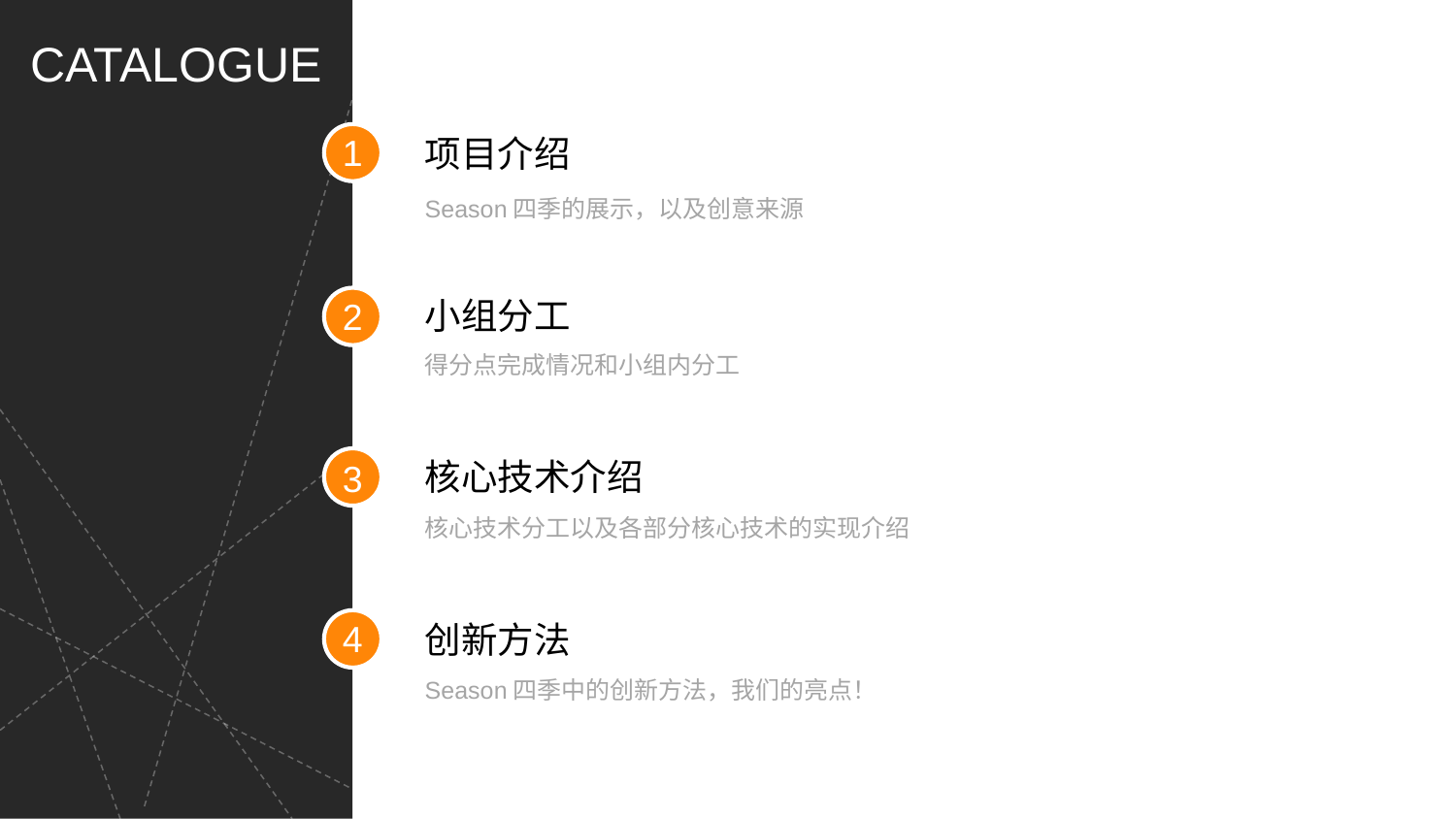

CATALOGUE
1

项目介绍
Season四季的展示，以及创意来源
小组分工
2

得分点完成情况和小组内分工
核心技术介绍

3
核心技术分工以及各部分核心技术的实现介绍
4

创新方法
Season四季中的创新方法，我们的亮点！